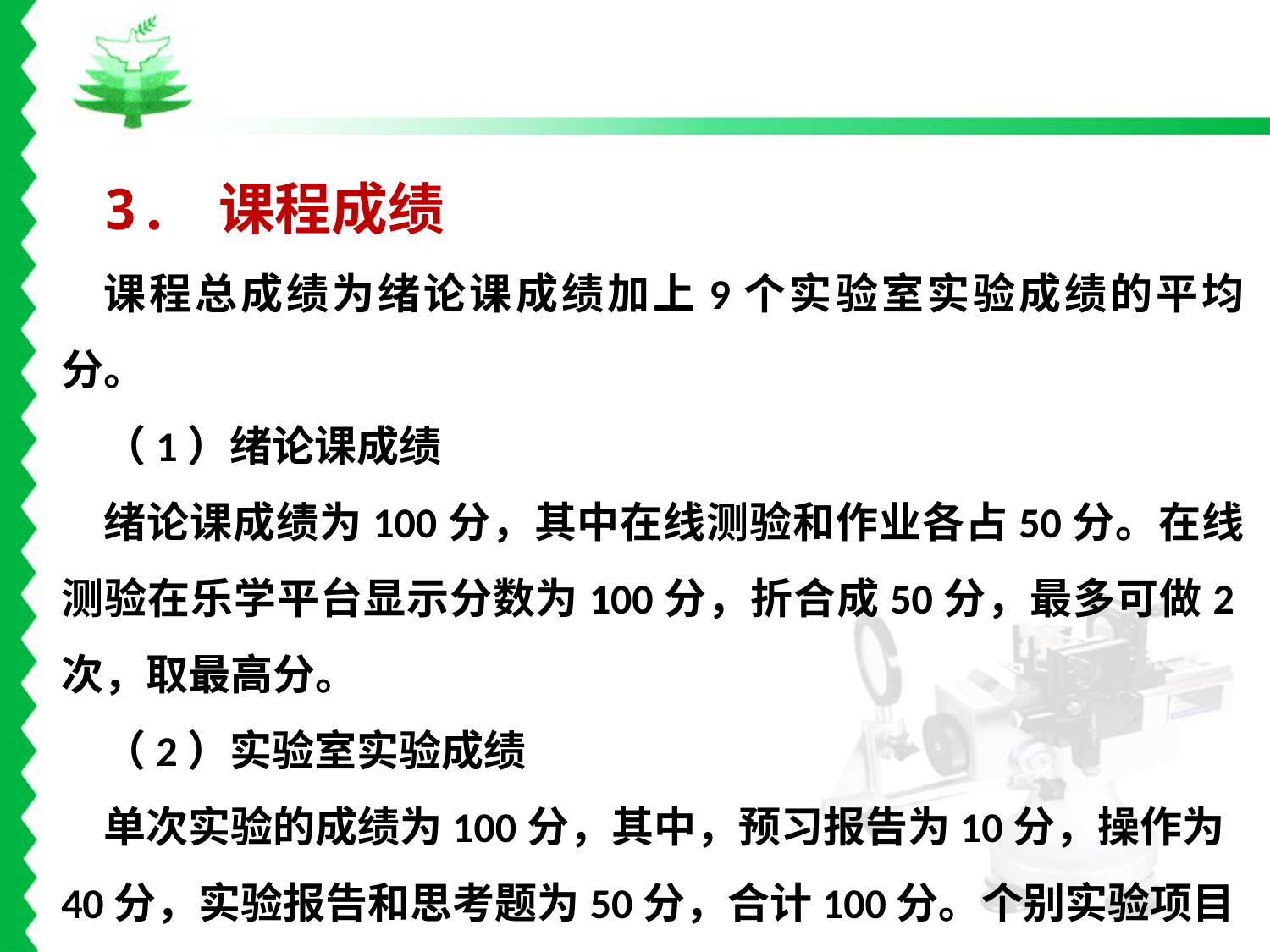

3. 课程成绩
课程总成绩为绪论课成绩加上9个实验室实验成绩的平均分。
（1）绪论课成绩
绪论课成绩为100分，其中在线测验和作业各占50分。在线测验在乐学平台显示分数为100分，折合成50分，最多可做2次，取最高分。
（2）实验室实验成绩
单次实验的成绩为100分，其中，预习报告为10分，操作为40分，实验报告和思考题为50分，合计100分。个别实验项目分数比例根据实验内容会做调整。